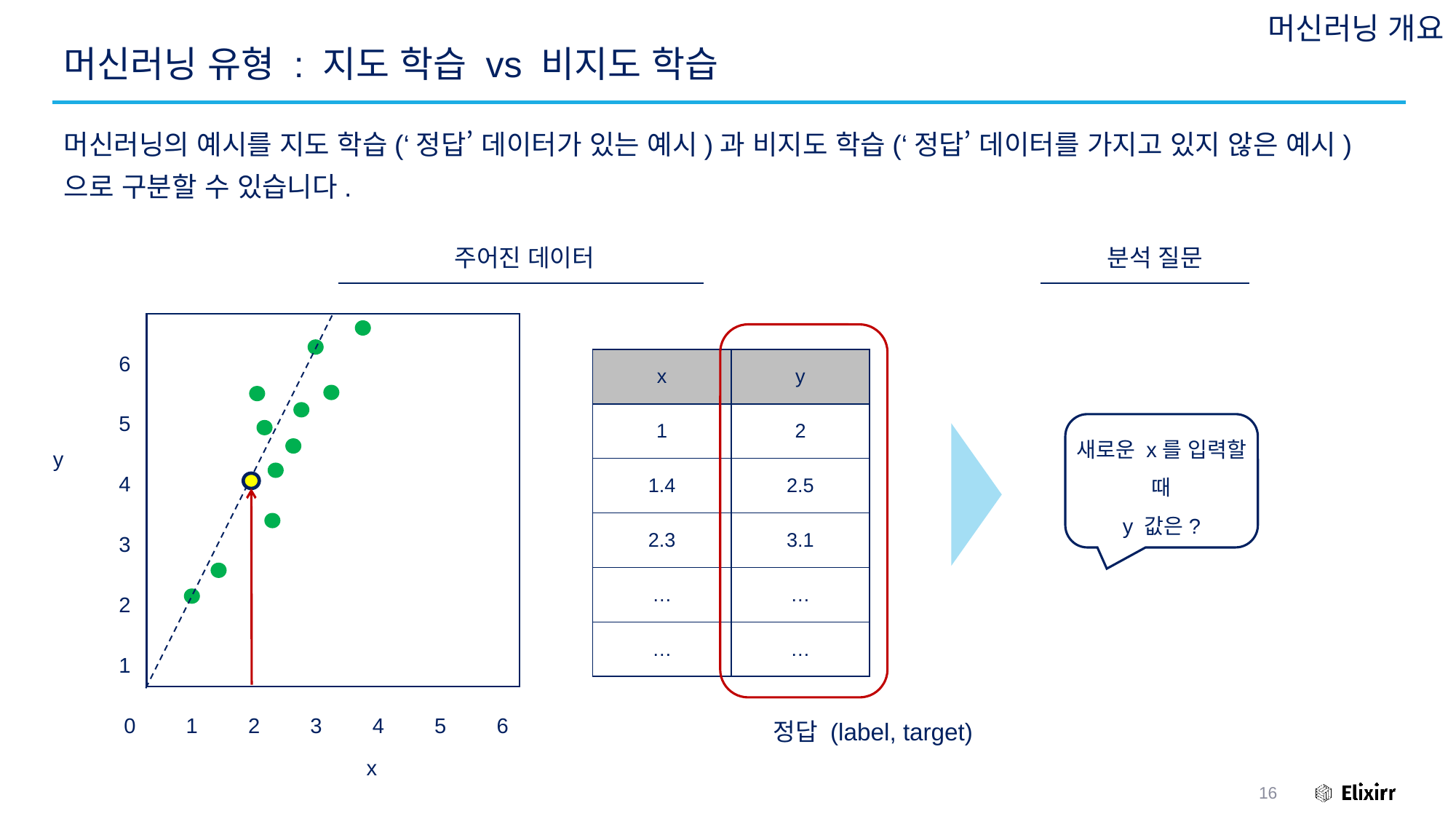

머신러닝 개요
# 머신러닝 유형 : 지도 학습 vs 비지도 학습
머신러닝의 예시를 지도 학습(‘정답’ 데이터가 있는 예시)과 비지도 학습(‘정답’ 데이터를 가지고 있지 않은 예시)으로 구분할 수 있습니다.
주어진 데이터
분석 질문

6

| x | y |
| --- | --- |
| 1 | 2 |
| 1.4 | 2.5 |
| 2.3 | 3.1 |
| … | … |
| … | … |
5

새로운 x를 입력할 때
y 값은?
y

4

3

2

1
0
1
2
3
4
5
6
정답 (label, target)
x
16